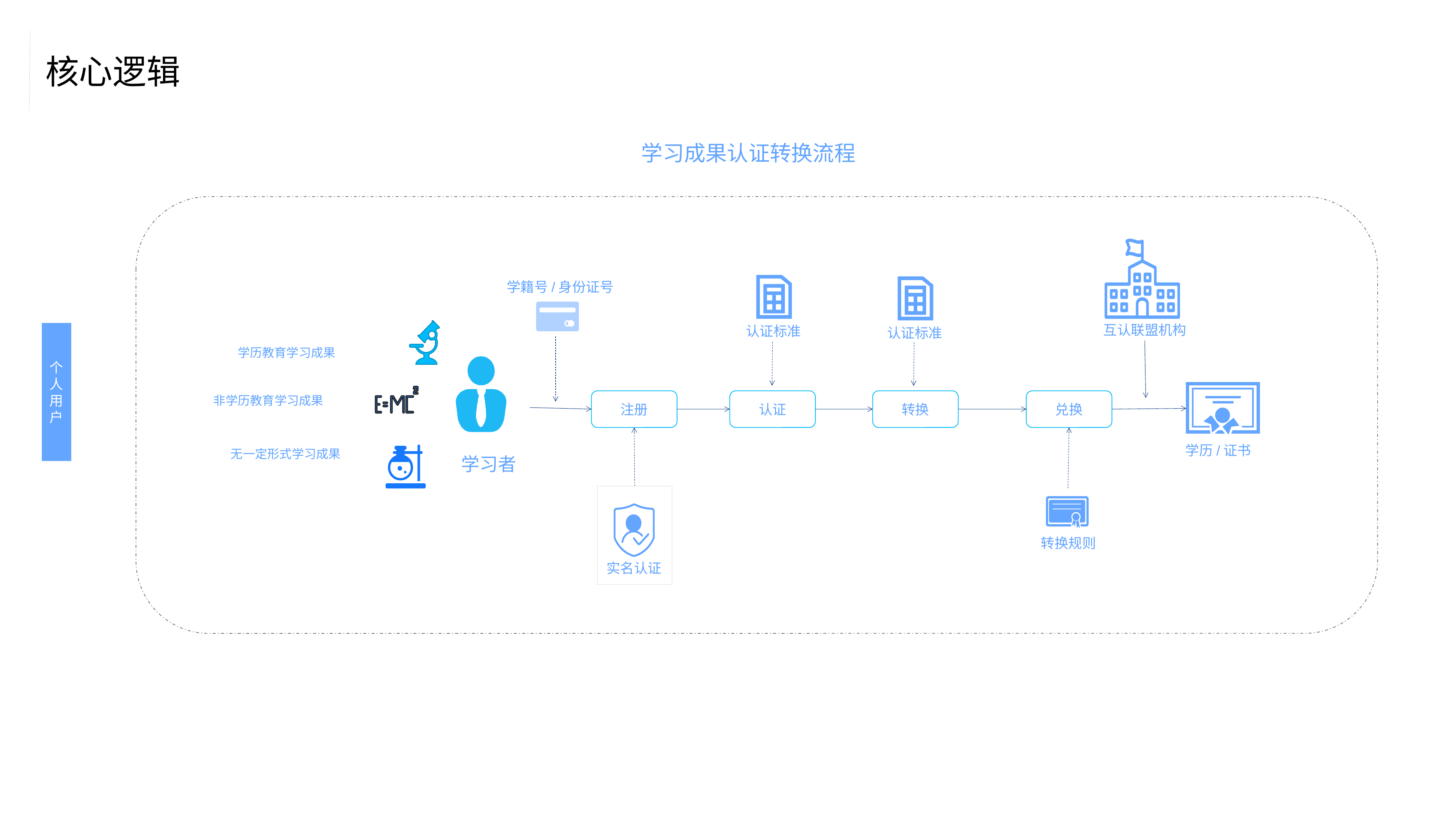

核心逻辑
学习成果认证转换流程

  互认联盟机构

 认证标准
   学籍号/身份证号

 认证标准

学历教育学习成果

 学习者

非学历教育学习成果
无一定形式学习成果
个人用户

注册
认证
转换
兑换
学历/证书

实名认证

 转换规则